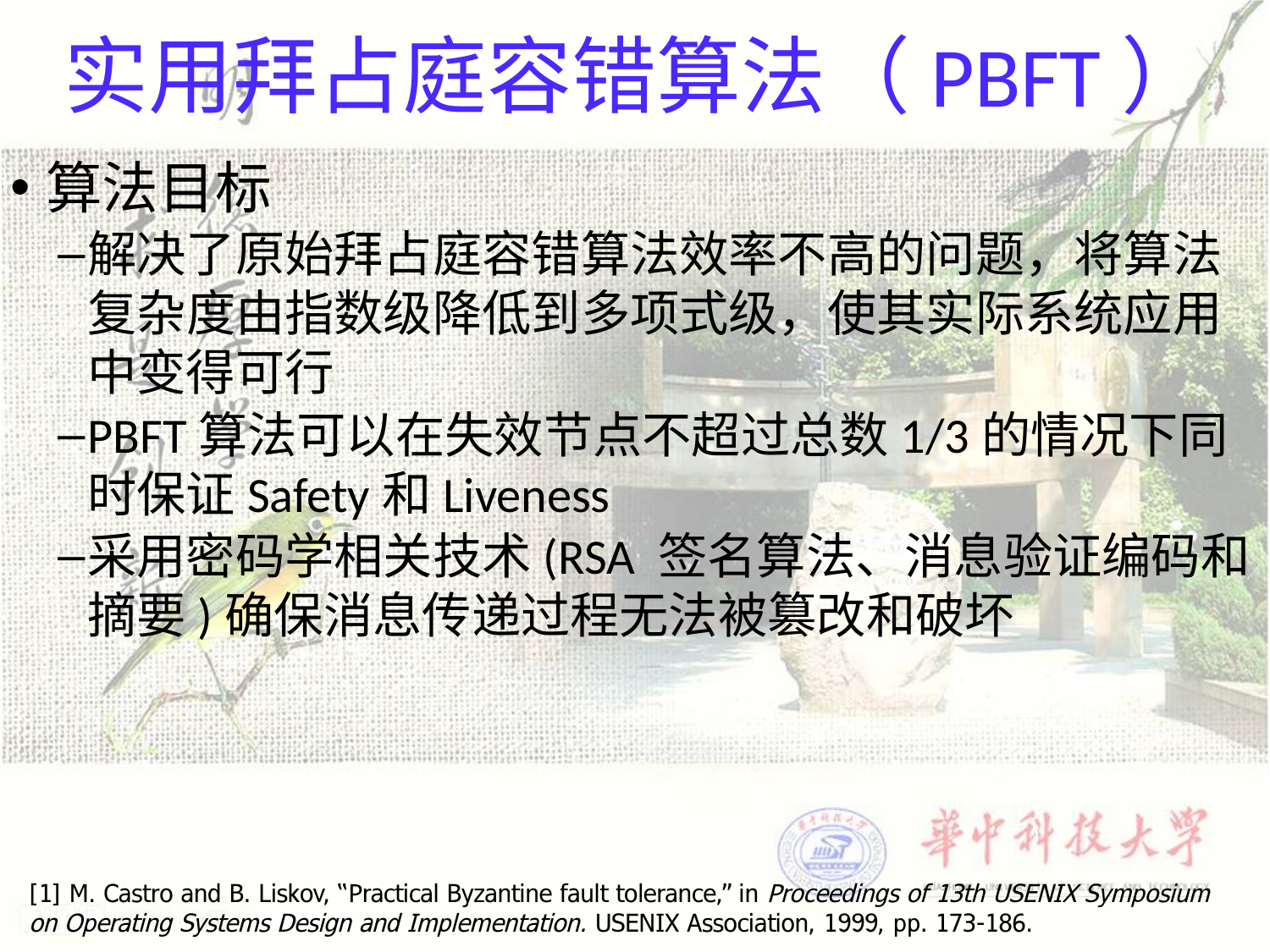

# 实用拜占庭容错算法（PBFT）
算法目标
解决了原始拜占庭容错算法效率不高的问题，将算法复杂度由指数级降低到多项式级，使其实际系统应用中变得可行
PBFT算法可以在失效节点不超过总数1/3的情况下同时保证Safety和Liveness
采用密码学相关技术(RSA 签名算法、消息验证编码和摘要)确保消息传递过程无法被篡改和破坏
[1] M. Castro and B. Liskov, “Practical Byzantine fault tolerance,” in Proceedings of 13th USENIX Symposium on Operating Systems Design and Implementation. USENIX Association, 1999, pp. 173-186.